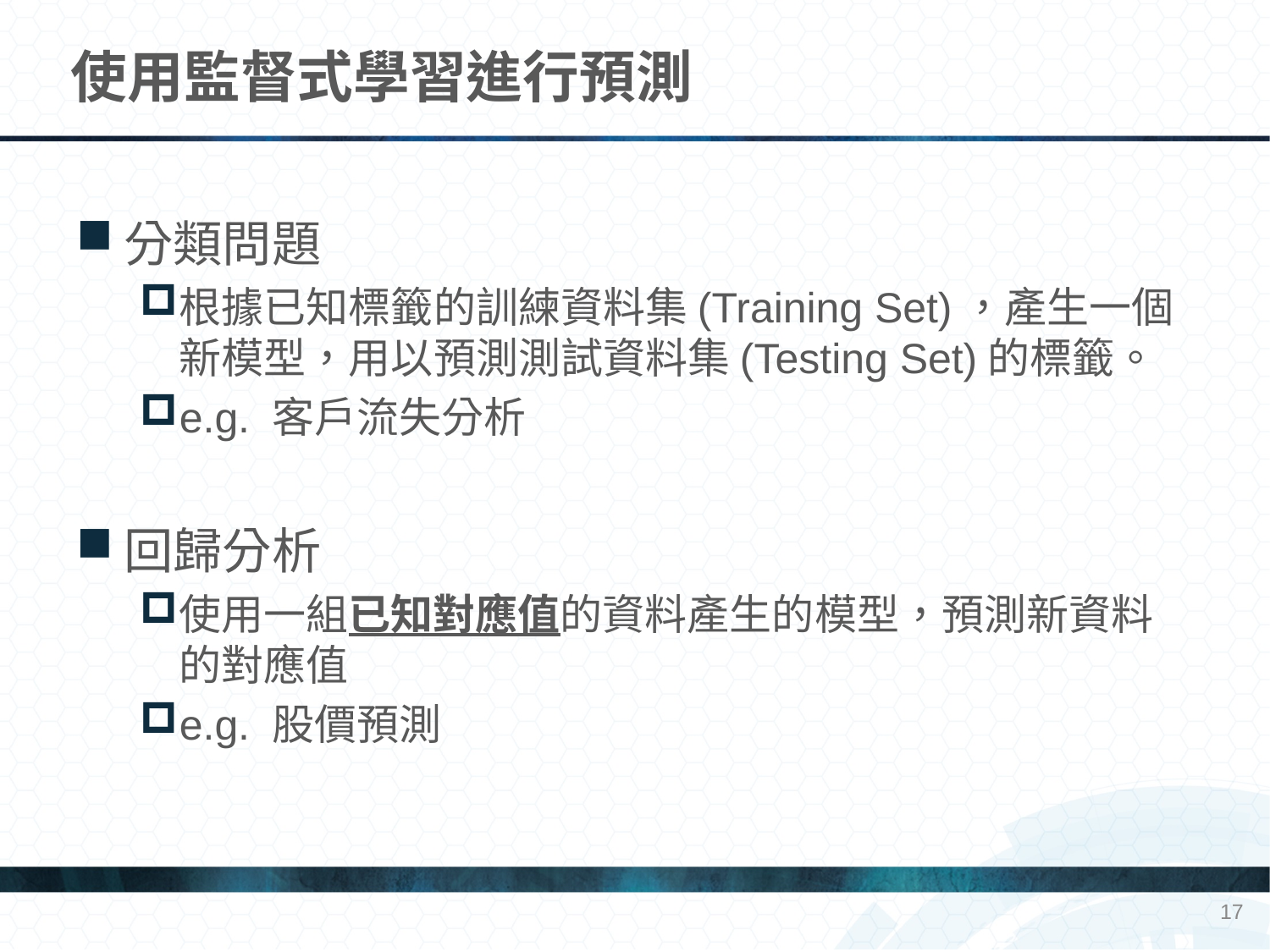

# 使用監督式學習進行預測
分類問題
根據已知標籤的訓練資料集(Training Set)，產生一個新模型，用以預測測試資料集(Testing Set)的標籤。
e.g. 客戶流失分析

回歸分析
使用一組已知對應值的資料產生的模型，預測新資料的對應值
e.g. 股價預測

17